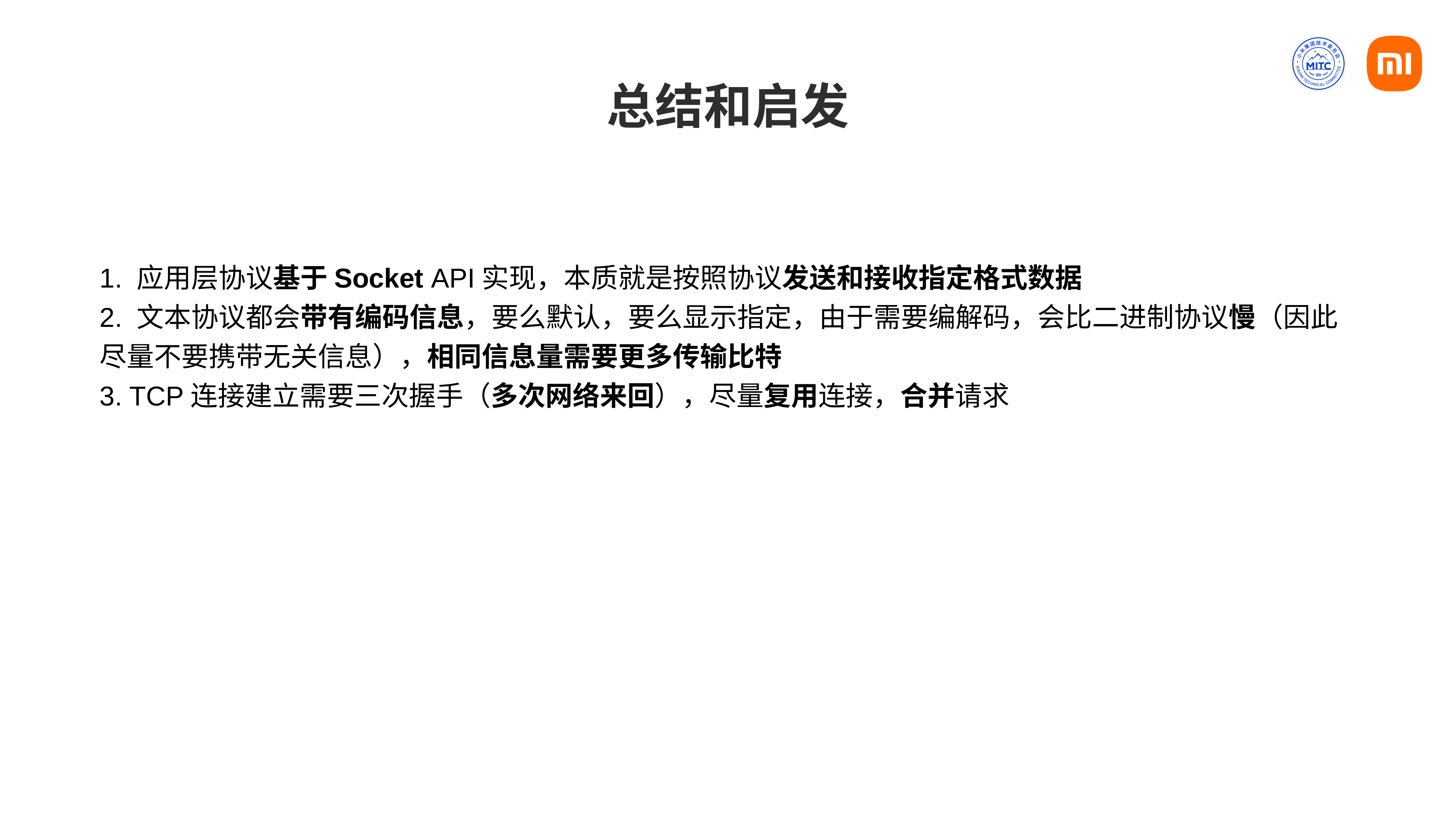

# 总结和启发
1. 应用层协议基于Socket API实现，本质就是按照协议发送和接收指定格式数据
2. 文本协议都会带有编码信息，要么默认，要么显示指定，由于需要编解码，会比二进制协议慢（因此尽量不要携带无关信息），相同信息量需要更多传输比特
3. TCP连接建立需要三次握手（多次网络来回），尽量复用连接，合并请求